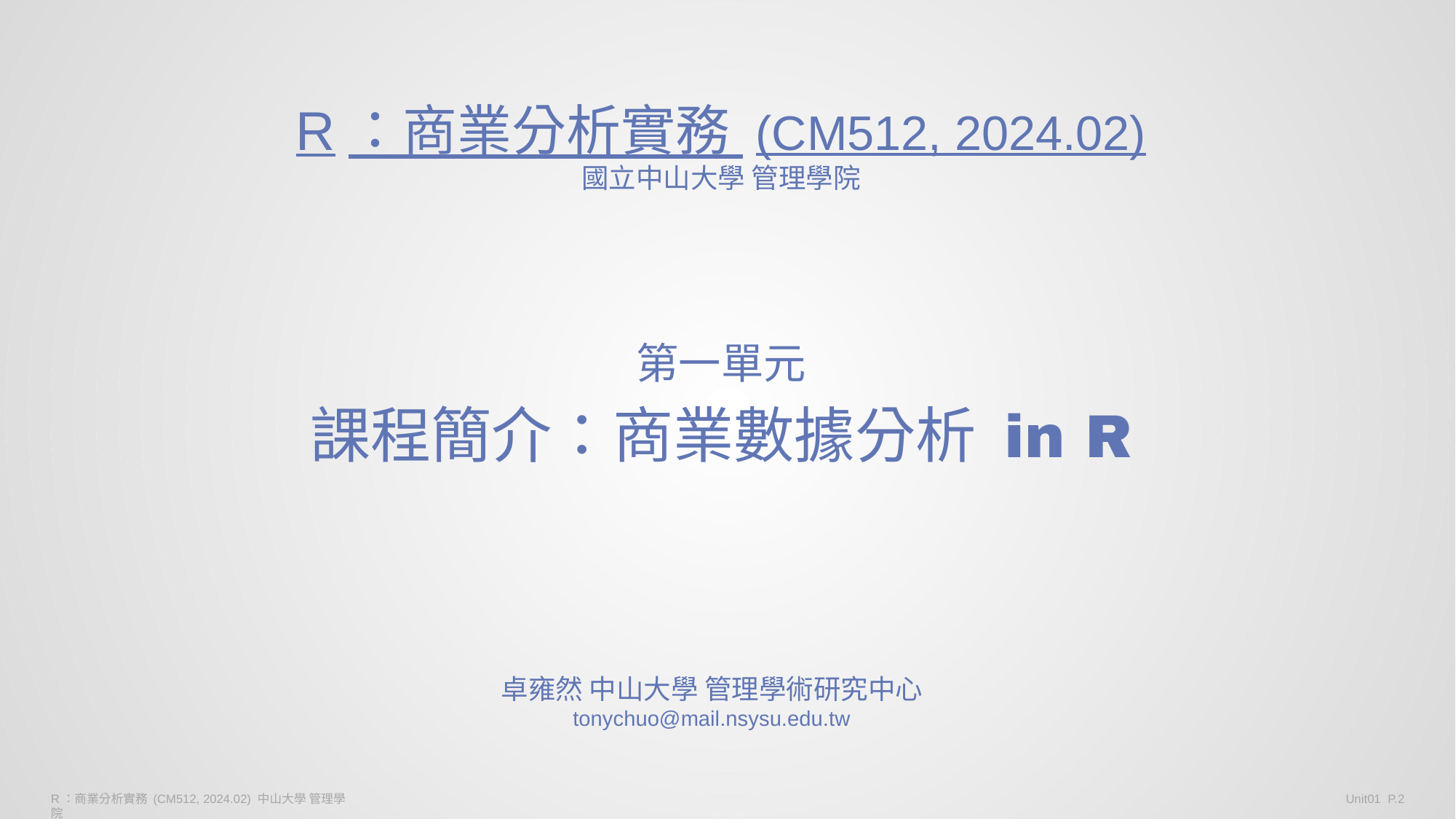

R：商業分析實務 (CM512, 2024.02)
國立中山大學 管理學院
第一單元
課程簡介：商業數據分析 in R
卓雍然 中山大學 管理學術研究中心
tonychuo@mail.nsysu.edu.tw